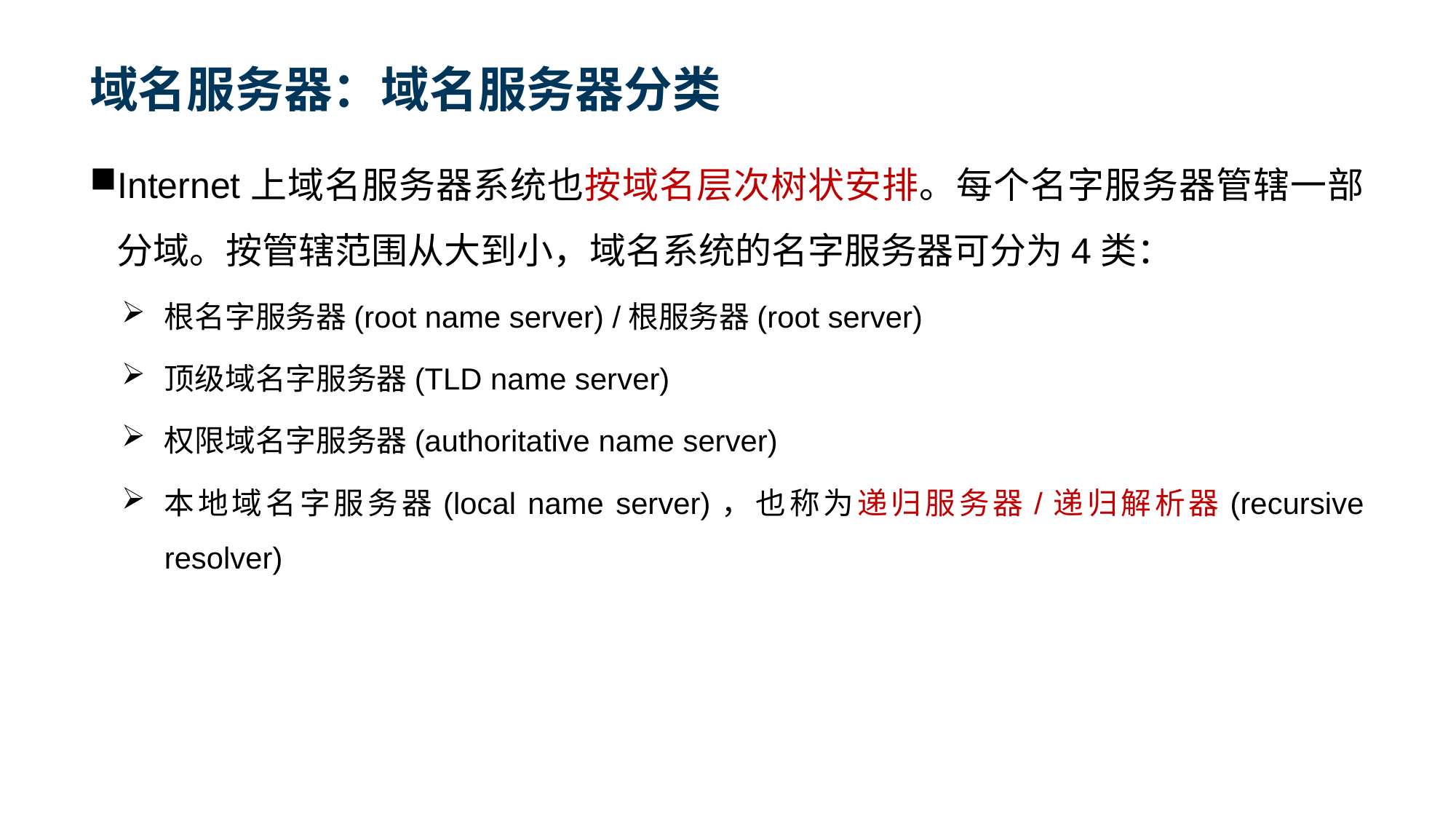

# 域名服务器：域名服务器分类
Internet上域名服务器系统也按域名层次树状安排。每个名字服务器管辖一部分域。按管辖范围从大到小，域名系统的名字服务器可分为4类：
根名字服务器(root name server) /根服务器(root server)
顶级域名字服务器(TLD name server)
权限域名字服务器(authoritative name server)
本地域名字服务器(local name server)，也称为递归服务器/递归解析器(recursive resolver)